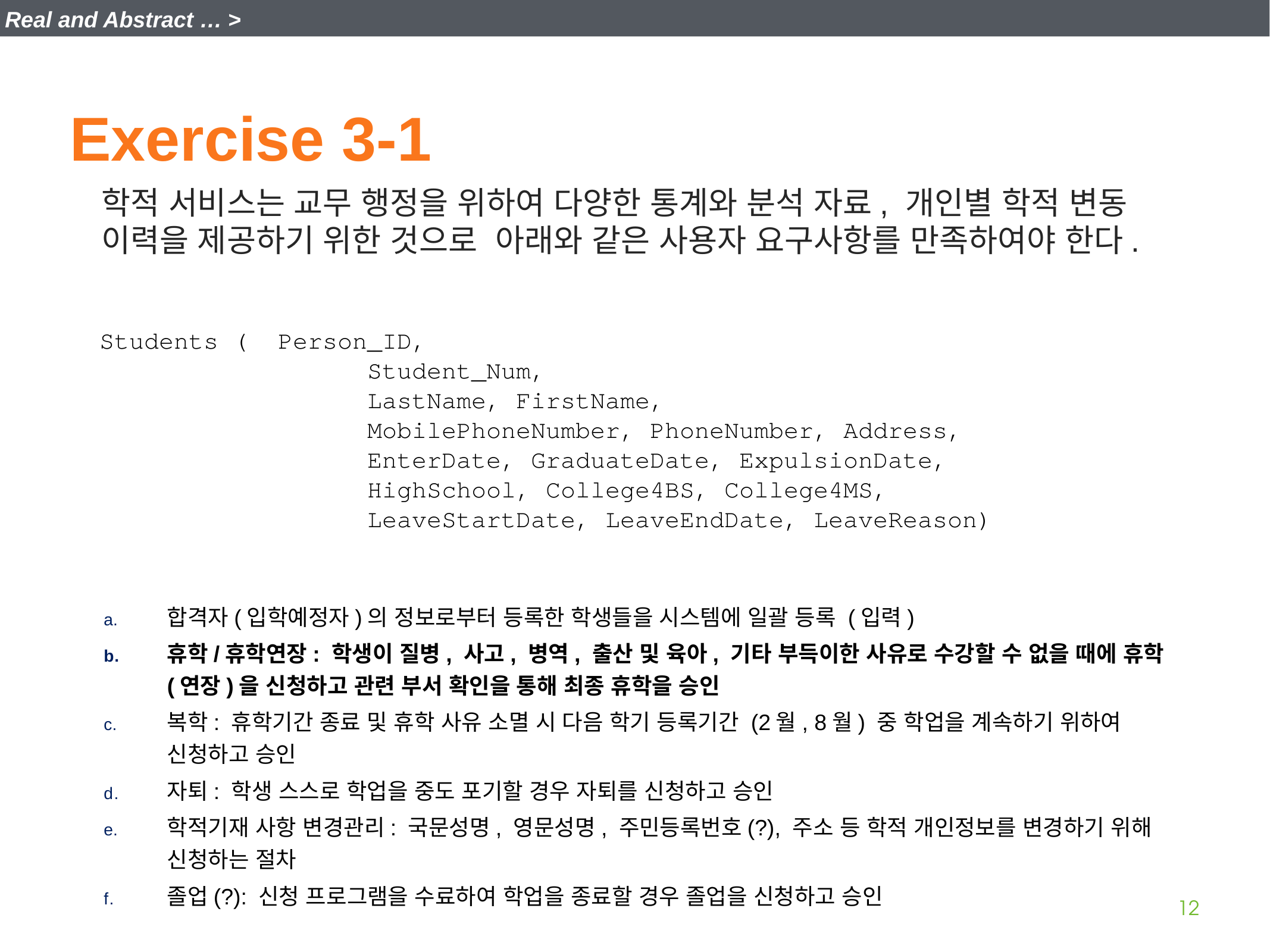

Real and Abstract … >
# Exercise 3-1
학적 서비스는 교무 행정을 위하여 다양한 통계와 분석 자료, 개인별 학적 변동 이력을 제공하기 위한 것으로  아래와 같은 사용자 요구사항를 만족하여야 한다.
Students (	Person_ID,
			Student_Num,
			LastName, FirstName,
			MobilePhoneNumber, PhoneNumber, Address,
			EnterDate, GraduateDate, ExpulsionDate,
			HighSchool, College4BS, College4MS,
			LeaveStartDate, LeaveEndDate, LeaveReason)
합격자(입학예정자)의 정보로부터 등록한 학생들을 시스템에 일괄 등록 (입력)
휴학/휴학연장: 학생이 질병, 사고, 병역, 출산 및 육아, 기타 부득이한 사유로 수강할 수 없을 때에 휴학(연장)을 신청하고 관련 부서 확인을 통해 최종 휴학을 승인
복학: 휴학기간 종료 및 휴학 사유 소멸 시 다음 학기 등록기간 (2월, 8월) 중 학업을 계속하기 위하여 신청하고 승인
자퇴: 학생 스스로 학업을 중도 포기할 경우 자퇴를 신청하고 승인
학적기재 사항 변경관리: 국문성명, 영문성명, 주민등록번호(?), 주소 등 학적 개인정보를 변경하기 위해 신청하는 절차
졸업(?): 신청 프로그램을 수료하여 학업을 종료할 경우 졸업을 신청하고 승인
12